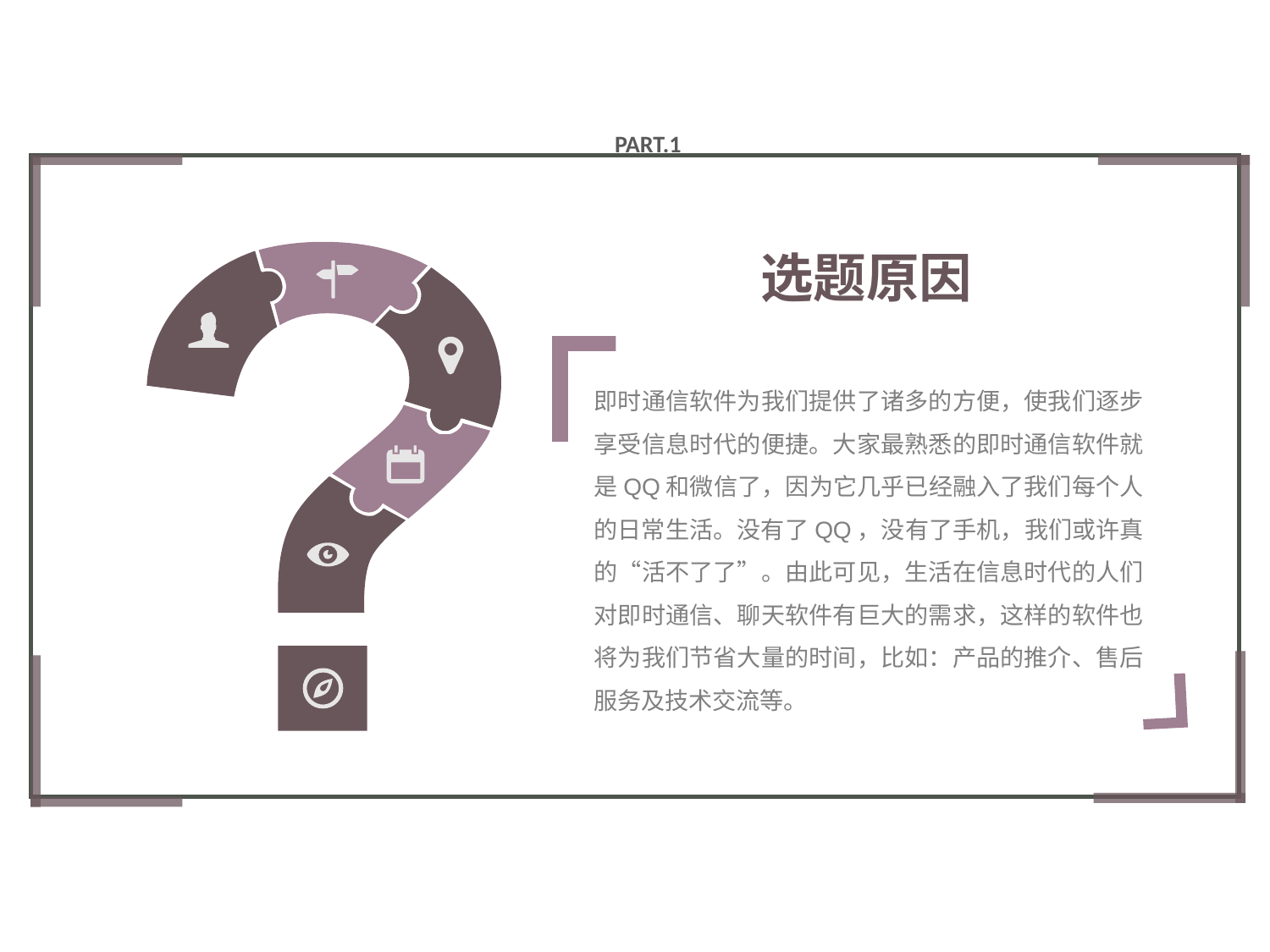

PART.1

选题原因

即时通信软件为我们提供了诸多的方便，使我们逐步享受信息时代的便捷。大家最熟悉的即时通信软件就是QQ和微信了，因为它几乎已经融入了我们每个人的日常生活。没有了QQ，没有了手机，我们或许真的“活不了了”。由此可见，生活在信息时代的人们对即时通信、聊天软件有巨大的需求，这样的软件也将为我们节省大量的时间，比如：产品的推介、售后服务及技术交流等。